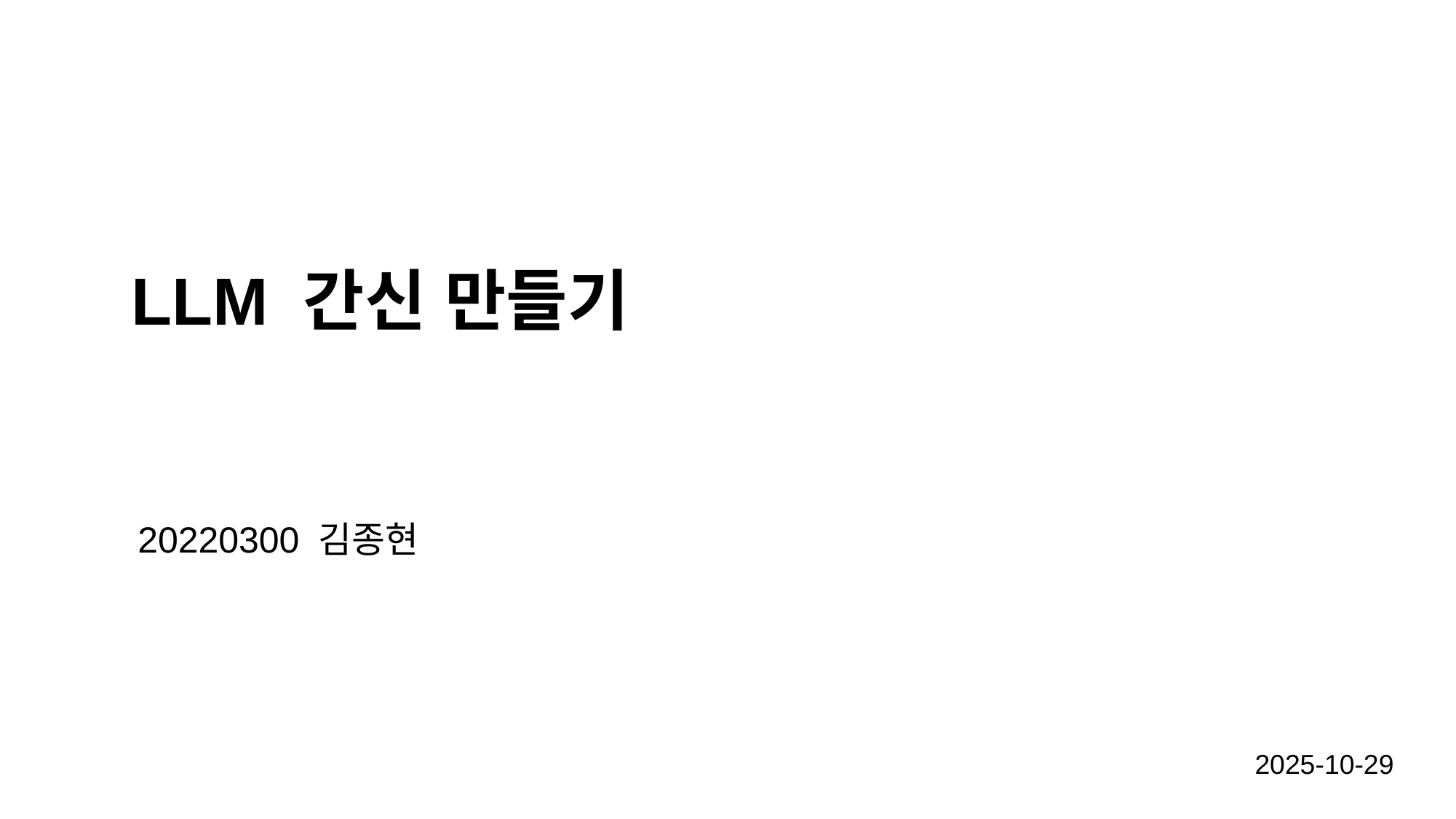

# LLM 간신 만들기
20220300 김종현
2025-10-29